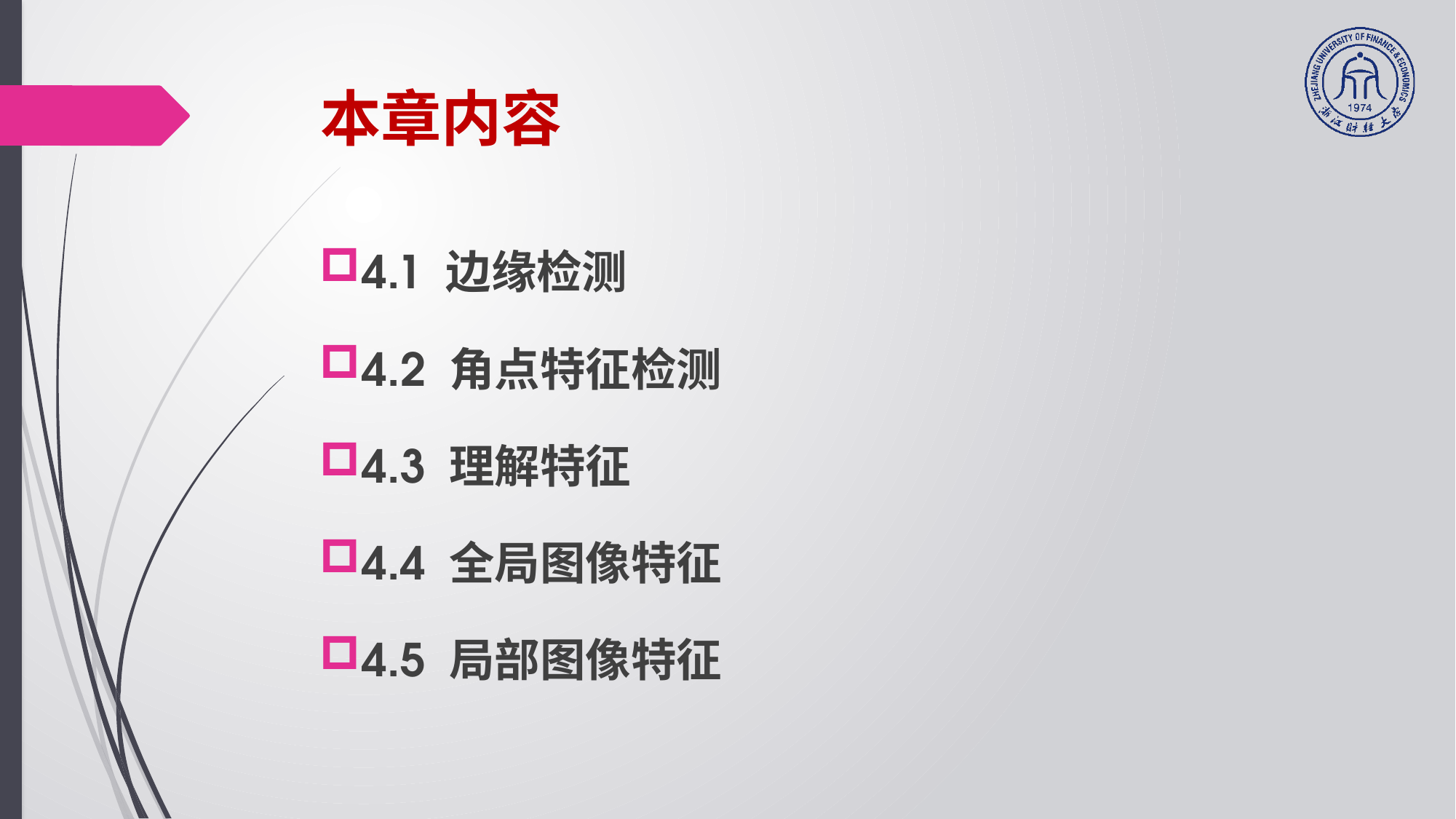

# 本章内容
4.1 边缘检测
4.2 角点特征检测
4.3 理解特征
4.4 全局图像特征
4.5 局部图像特征